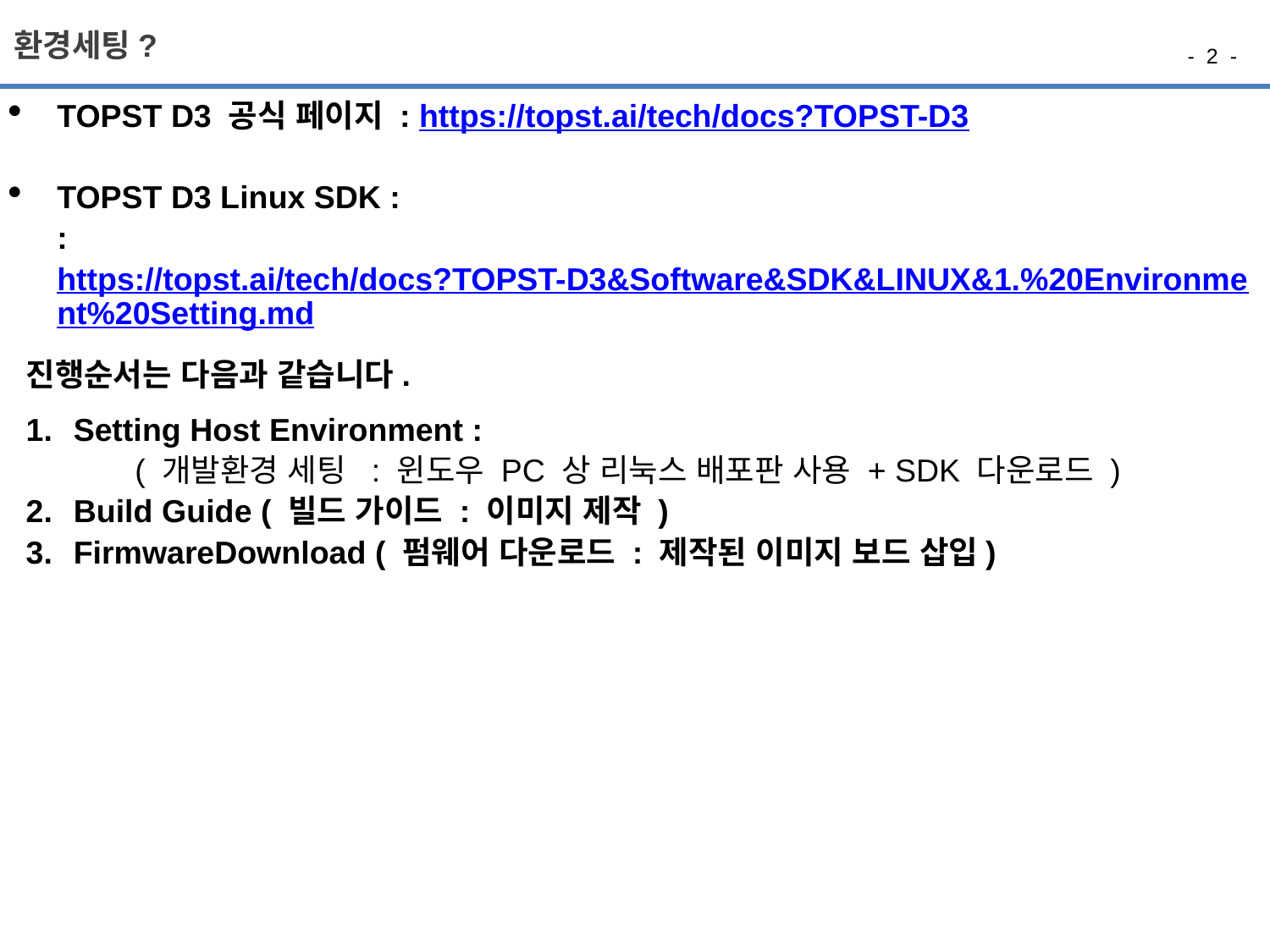

환경세팅?
-  2  -
TOPST D3 공식 페이지 : https://topst.ai/tech/docs?TOPST-D3

TOPST D3 Linux SDK :
: https://topst.ai/tech/docs?TOPST-D3&Software&SDK&LINUX&1.%20Environment%20Setting.md
진행순서는 다음과 같습니다.
Setting Host Environment :
( 개발환경 세팅  : 윈도우 PC 상 리눅스 배포판 사용 + SDK 다운로드 )
Build Guide ( 빌드 가이드 : 이미지 제작 )
FirmwareDownload ( 펌웨어 다운로드 : 제작된 이미지 보드 삽입)